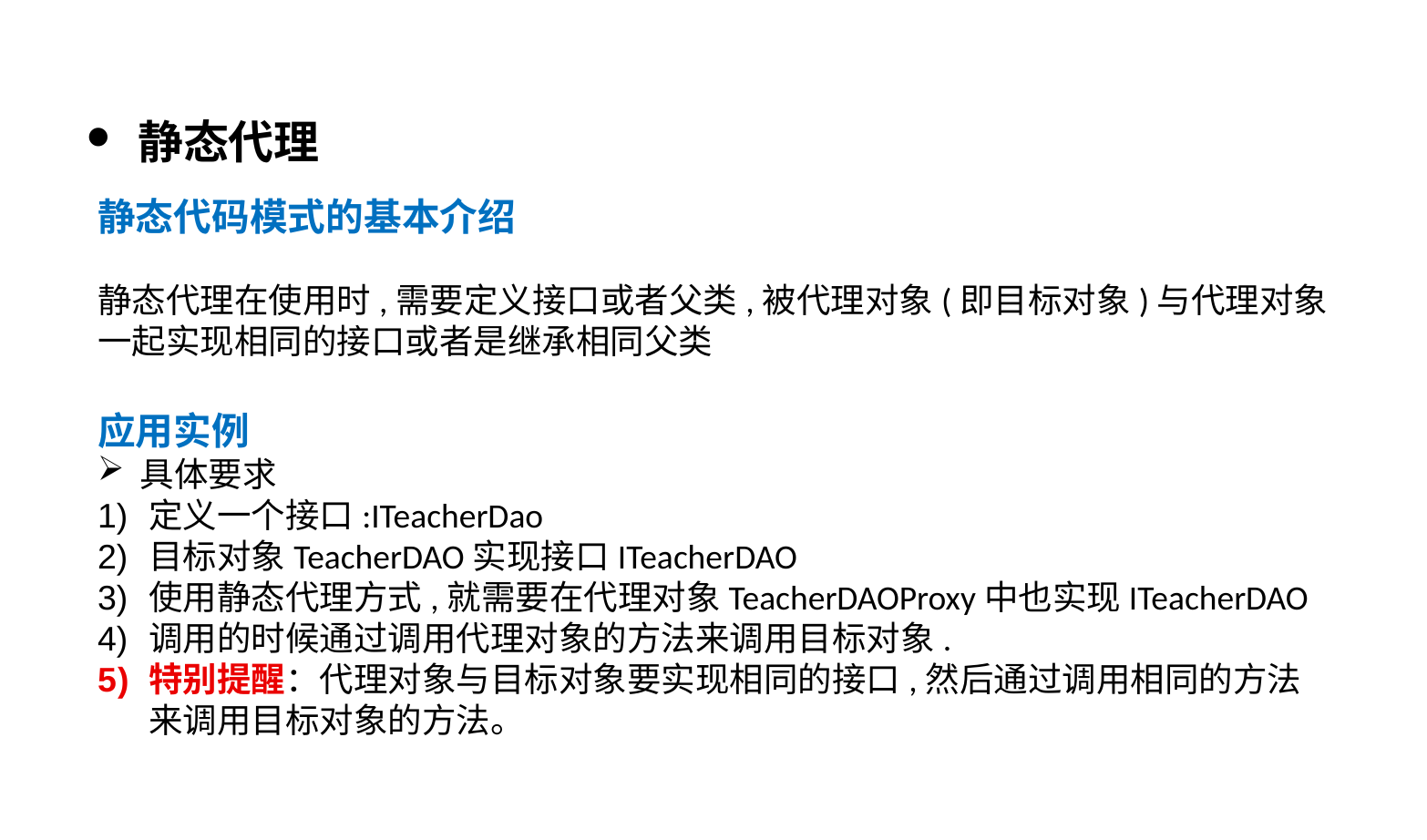

静态代理

静态代码模式的基本介绍

静态代理在使用时,需要定义接口或者父类,被代理对象(即目标对象)与代理对象一起实现相同的接口或者是继承相同父类

应用实例
具体要求
定义一个接口:ITeacherDao
目标对象TeacherDAO实现接口ITeacherDAO
使用静态代理方式,就需要在代理对象TeacherDAOProxy中也实现ITeacherDAO
调用的时候通过调用代理对象的方法来调用目标对象.
特别提醒：代理对象与目标对象要实现相同的接口,然后通过调用相同的方法来调用目标对象的方法。